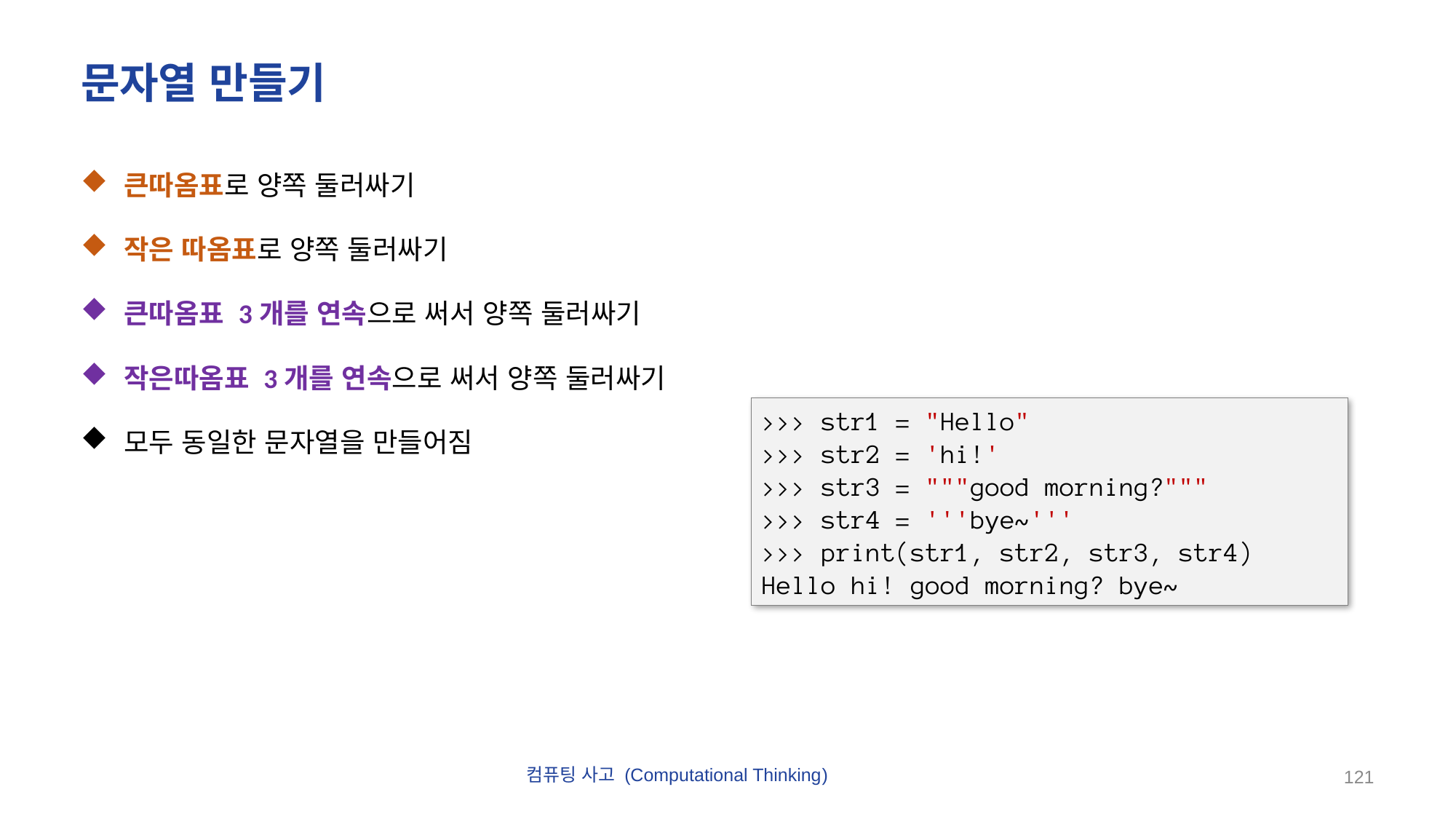

# 문자열 만들기
큰따옴표로 양쪽 둘러싸기
작은 따옴표로 양쪽 둘러싸기
큰따옴표 3개를 연속으로 써서 양쪽 둘러싸기
작은따옴표 3개를 연속으로 써서 양쪽 둘러싸기
모두 동일한 문자열을 만들어짐

>>> str1 = "Hello"
>>> str2 = 'hi!'
>>> str3 = """good morning?"""
>>> str4 = '''bye~'''
>>> print(str1, str2, str3, str4)
Hello hi! good morning? bye~